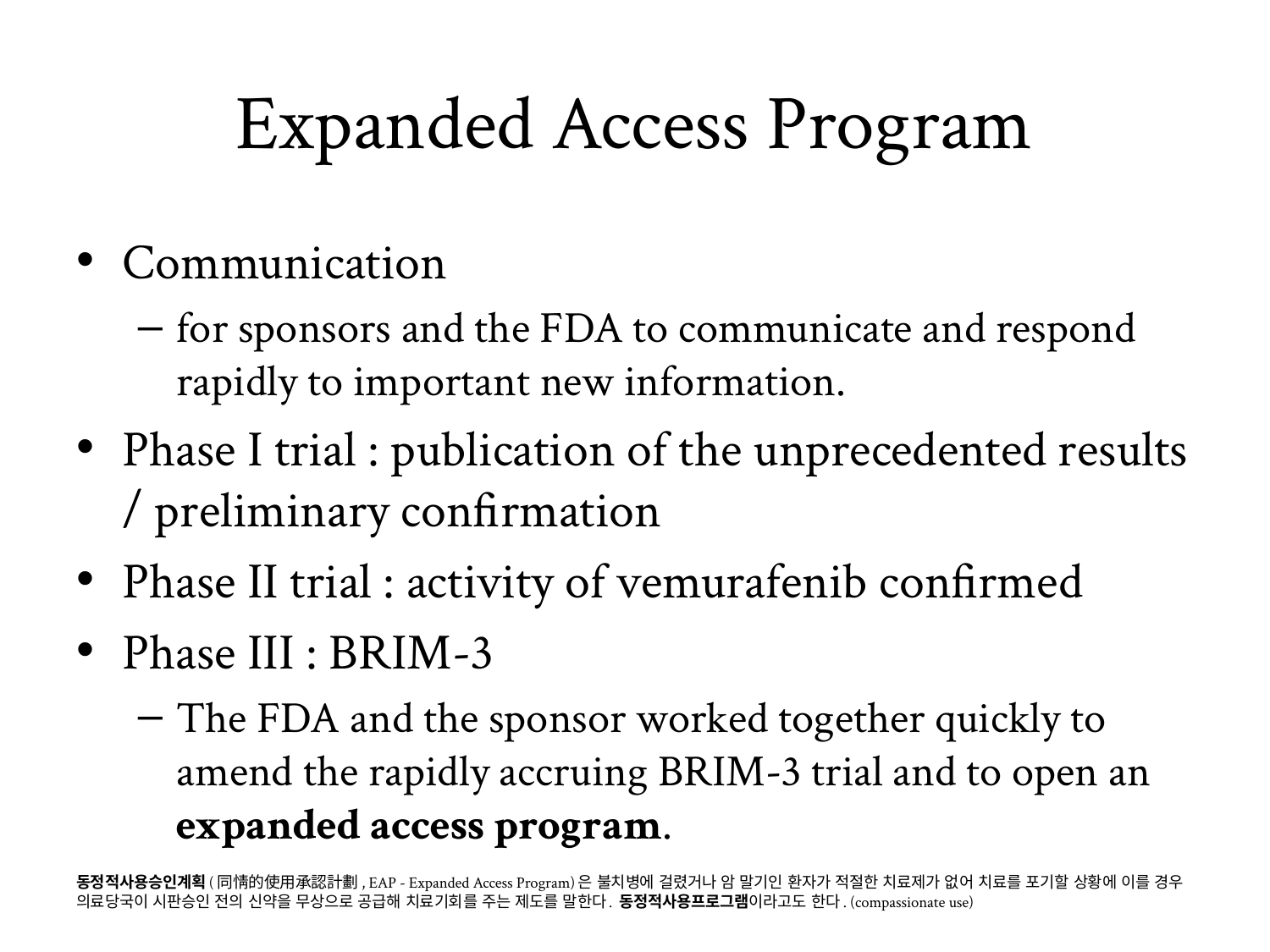

# Expanded Access Program
Communication
for sponsors and the FDA to communicate and respond rapidly to important new information.
Phase I trial : publication of the unprecedented results / preliminary confirmation
Phase II trial : activity of vemurafenib confirmed
Phase III : BRIM-3
The FDA and the sponsor worked together quickly to amend the rapidly accruing BRIM-3 trial and to open an expanded access program.

동정적사용승인계획(同情的使用承認計劃, EAP - Expanded Access Program)은 불치병에 걸렸거나 암 말기인 환자가 적절한 치료제가 없어 치료를 포기할 상황에 이를 경우 의료당국이 시판승인 전의 신약을 무상으로 공급해 치료기회를 주는 제도를 말한다. 동정적사용프로그램이라고도 한다. (compassionate use)